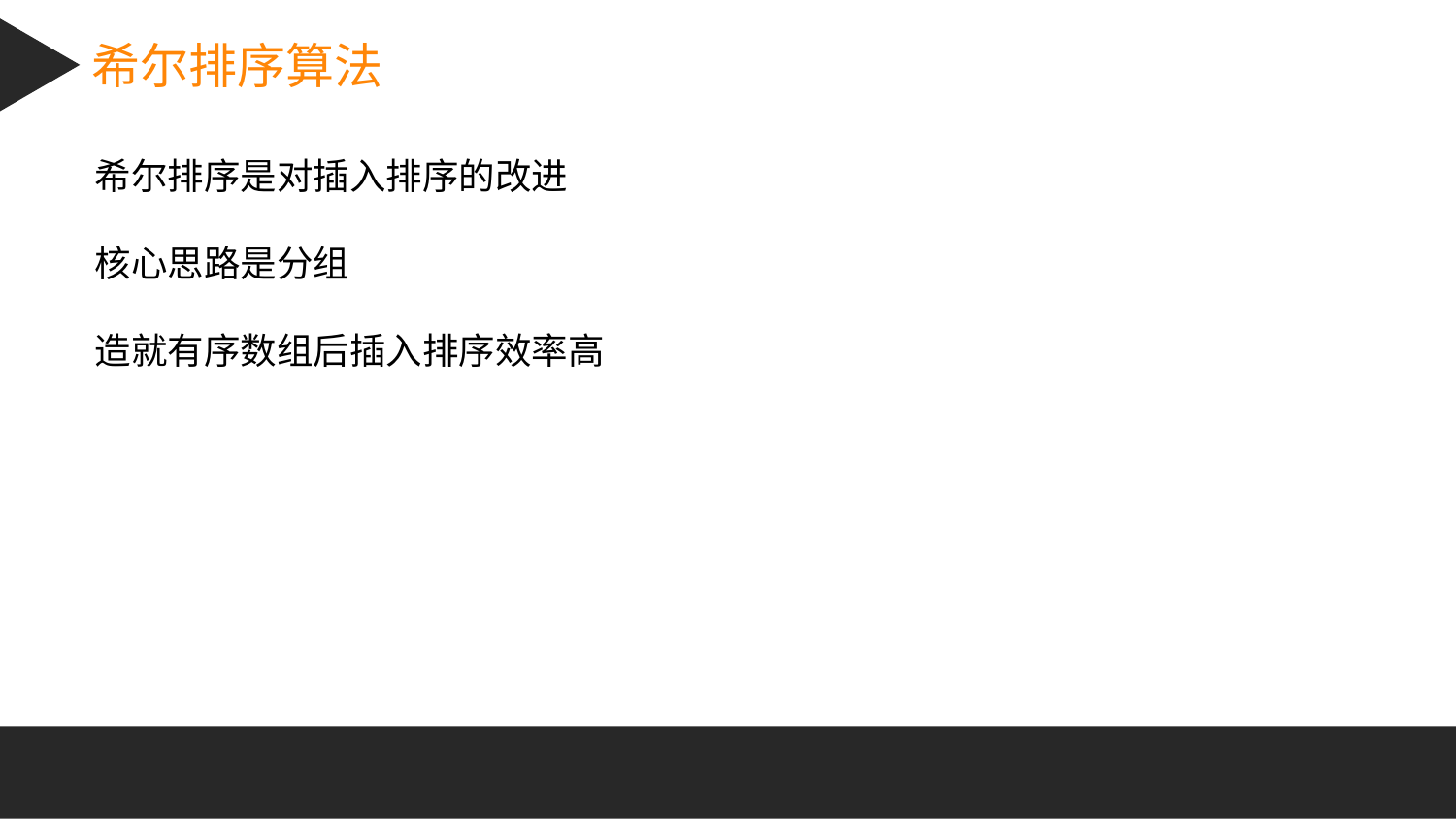

希尔排序算法
希尔排序是对插入排序的改进

核心思路是分组

造就有序数组后插入排序效率高